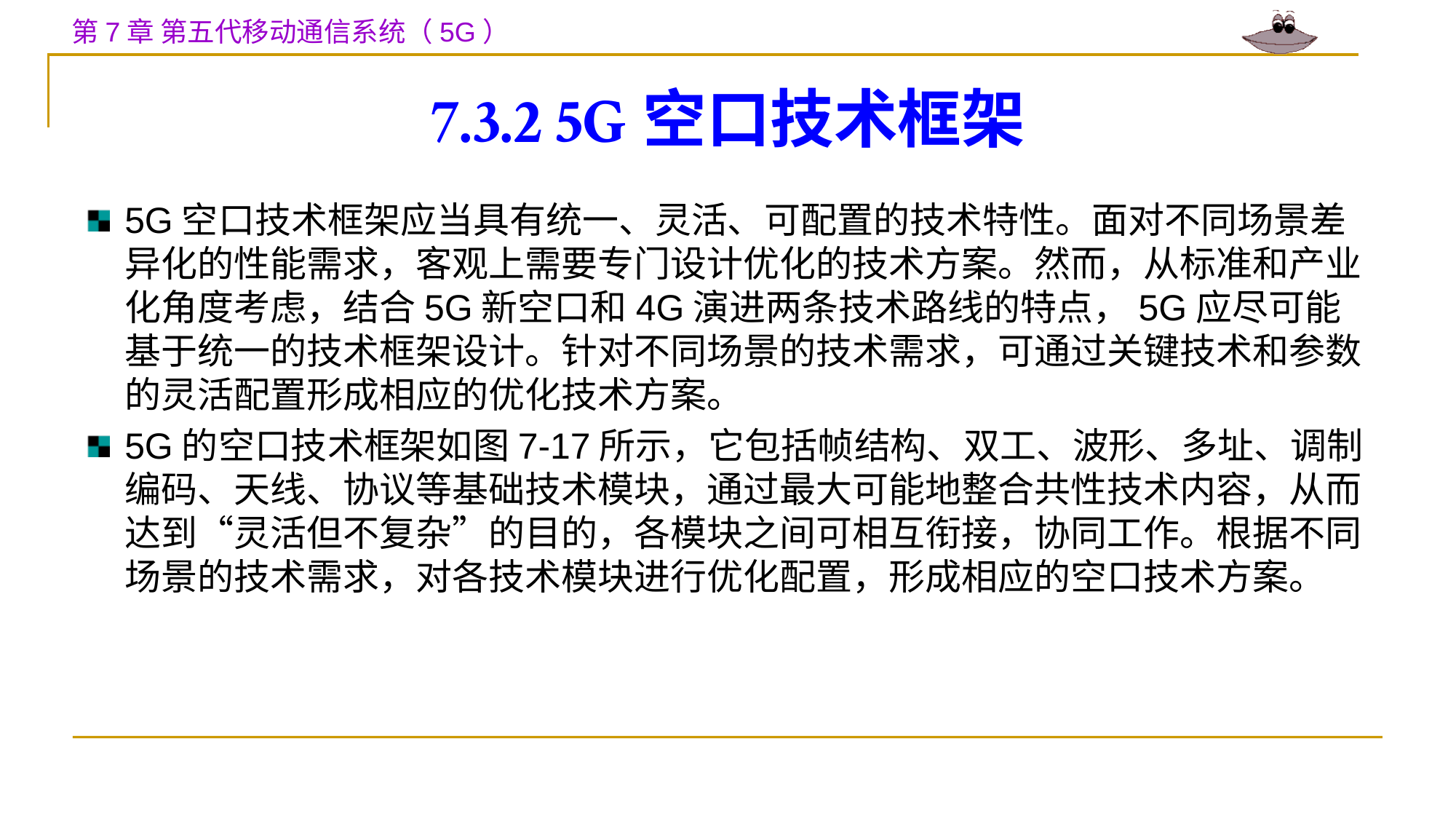

# 7.3.2 5G空口技术框架
5G空口技术框架应当具有统一、灵活、可配置的技术特性。面对不同场景差异化的性能需求，客观上需要专门设计优化的技术方案。然而，从标准和产业化角度考虑，结合5G新空口和4G演进两条技术路线的特点，5G应尽可能基于统一的技术框架设计。针对不同场景的技术需求，可通过关键技术和参数的灵活配置形成相应的优化技术方案。
5G的空口技术框架如图7-17所示，它包括帧结构、双工、波形、多址、调制编码、天线、协议等基础技术模块，通过最大可能地整合共性技术内容，从而达到“灵活但不复杂”的目的，各模块之间可相互衔接，协同工作。根据不同场景的技术需求，对各技术模块进行优化配置，形成相应的空口技术方案。